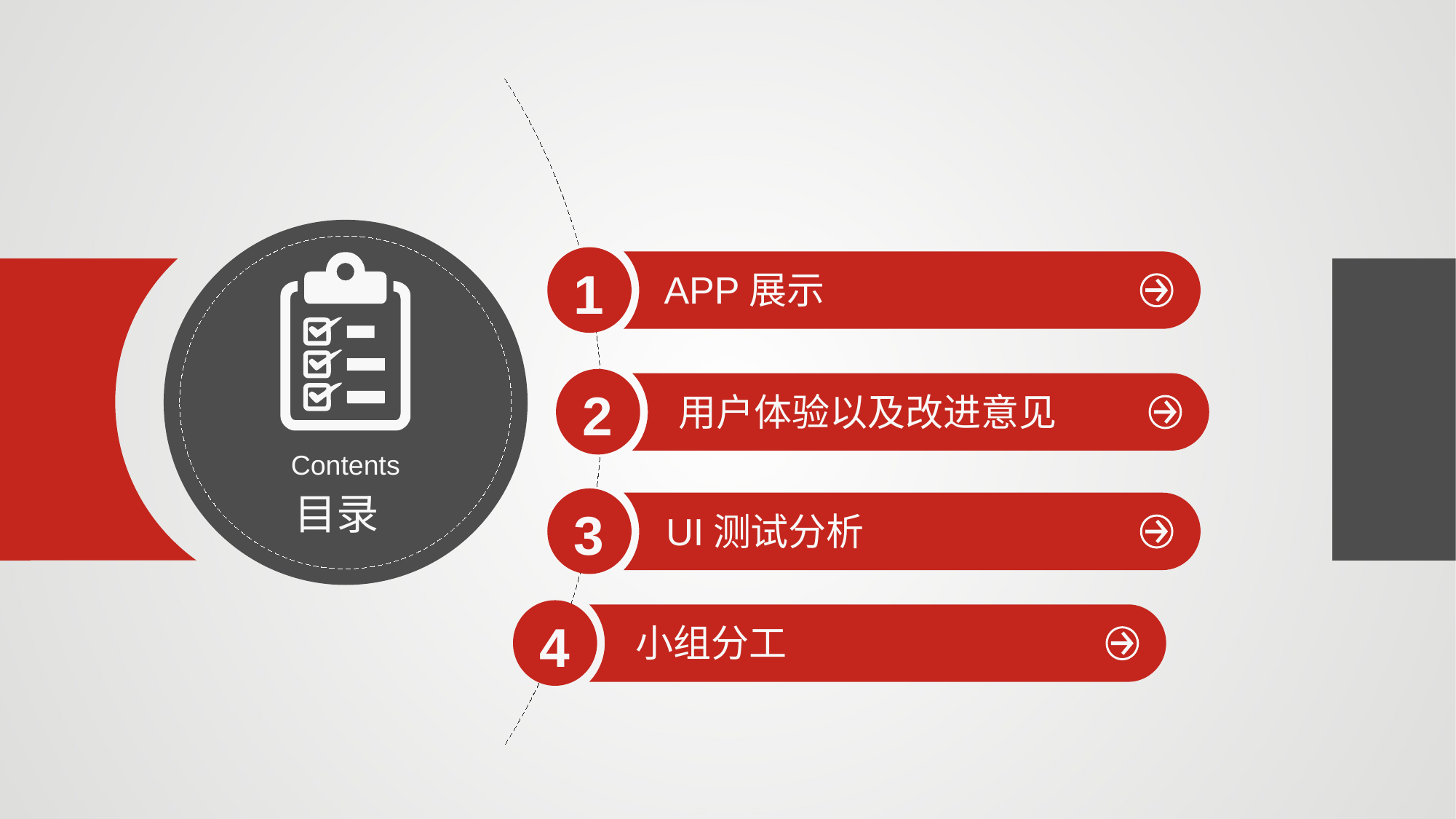

1

APP展示

2
用户体验以及改进意见
Contents
目录

3
UI测试分析

4
小组分工